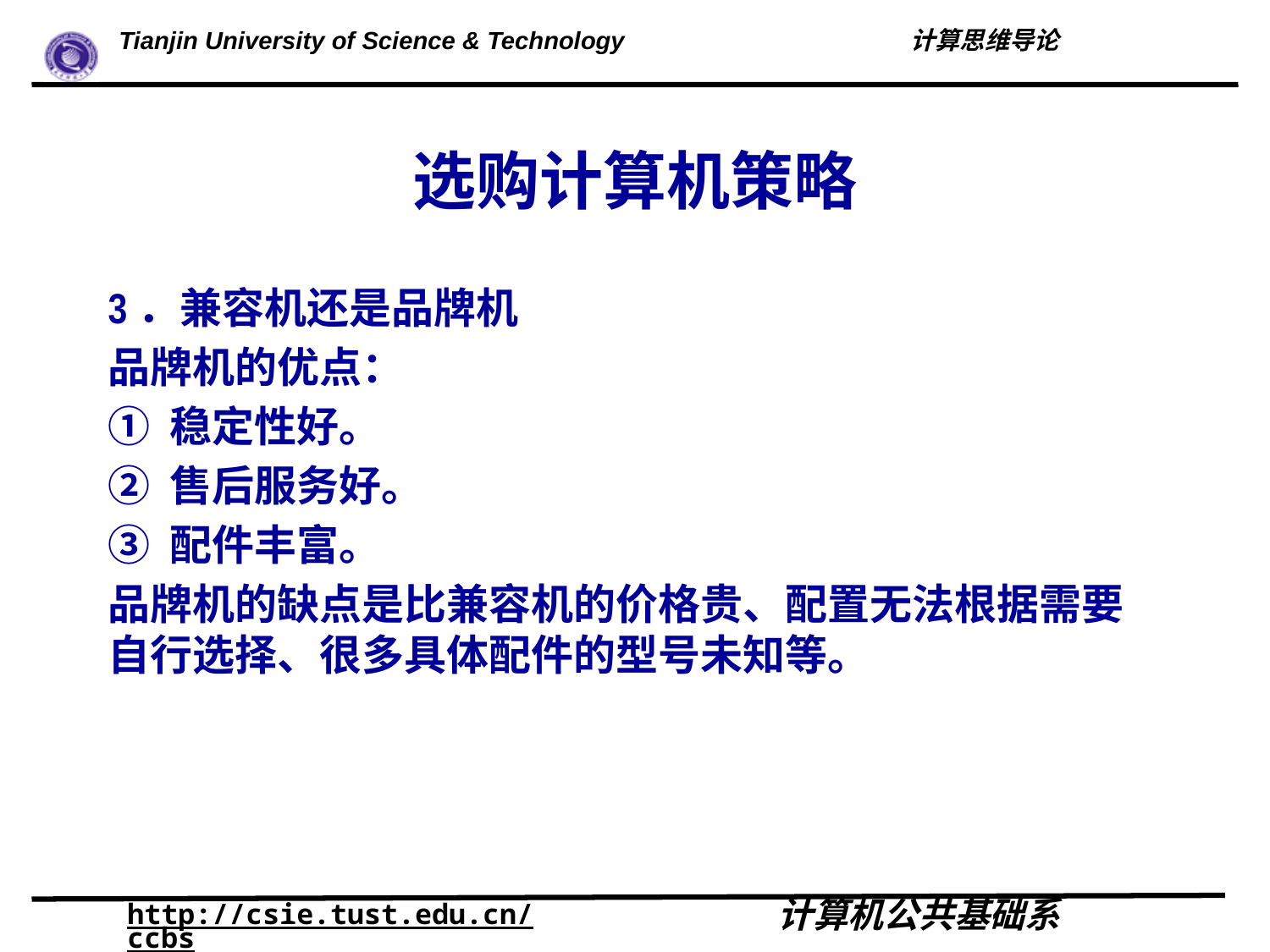

# 选购计算机策略
3．兼容机还是品牌机
品牌机的优点：
① 稳定性好。
② 售后服务好。
③ 配件丰富。
品牌机的缺点是比兼容机的价格贵、配置无法根据需要自行选择、很多具体配件的型号未知等。